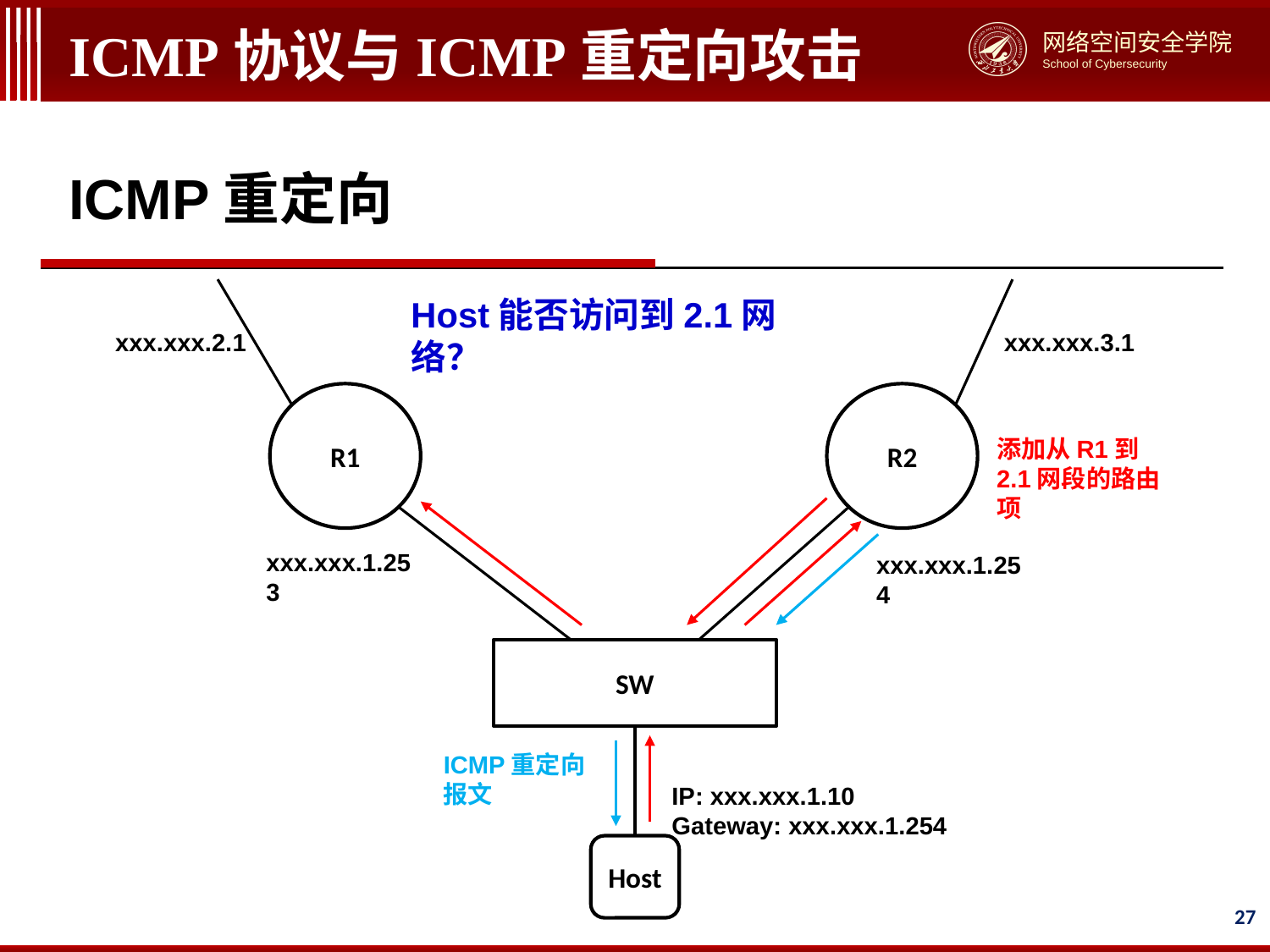

# ICMP协议与ICMP重定向攻击
ICMP重定向
Host能否访问到2.1网络？
xxx.xxx.3.1
xxx.xxx.2.1
R1
R2
添加从R1到2.1网段的路由项
xxx.xxx.1.253
xxx.xxx.1.254
SW
ICMP重定向报文
IP: xxx.xxx.1.10
Gateway: xxx.xxx.1.254
Host